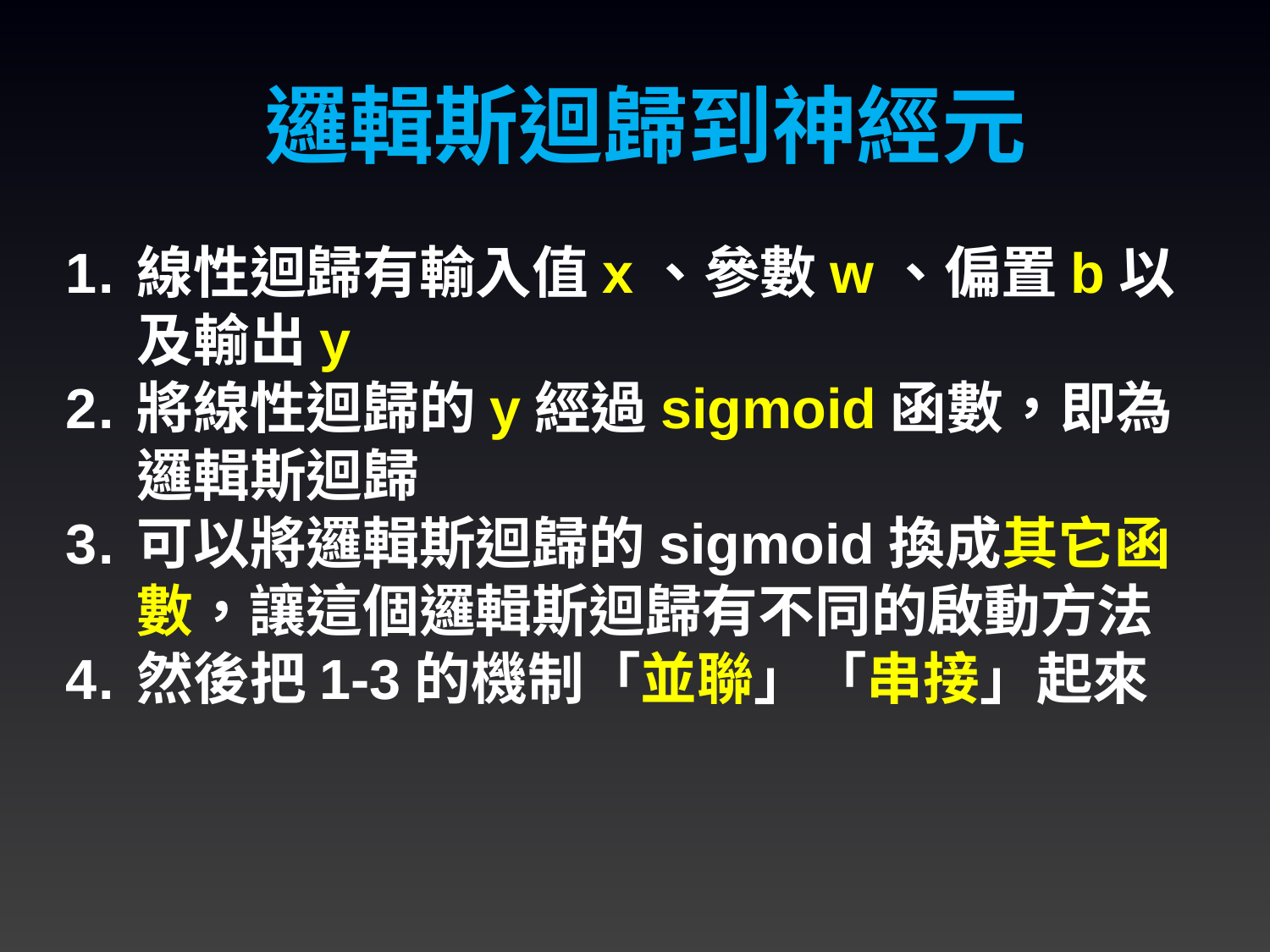

邏輯斯迴歸到神經元
線性迴歸有輸入值x、參數w、偏置b以及輸出y
將線性迴歸的y經過sigmoid函數，即為邏輯斯迴歸
可以將邏輯斯迴歸的sigmoid換成其它函數，讓這個邏輯斯迴歸有不同的啟動方法
然後把1-3的機制「並聯」「串接」起來